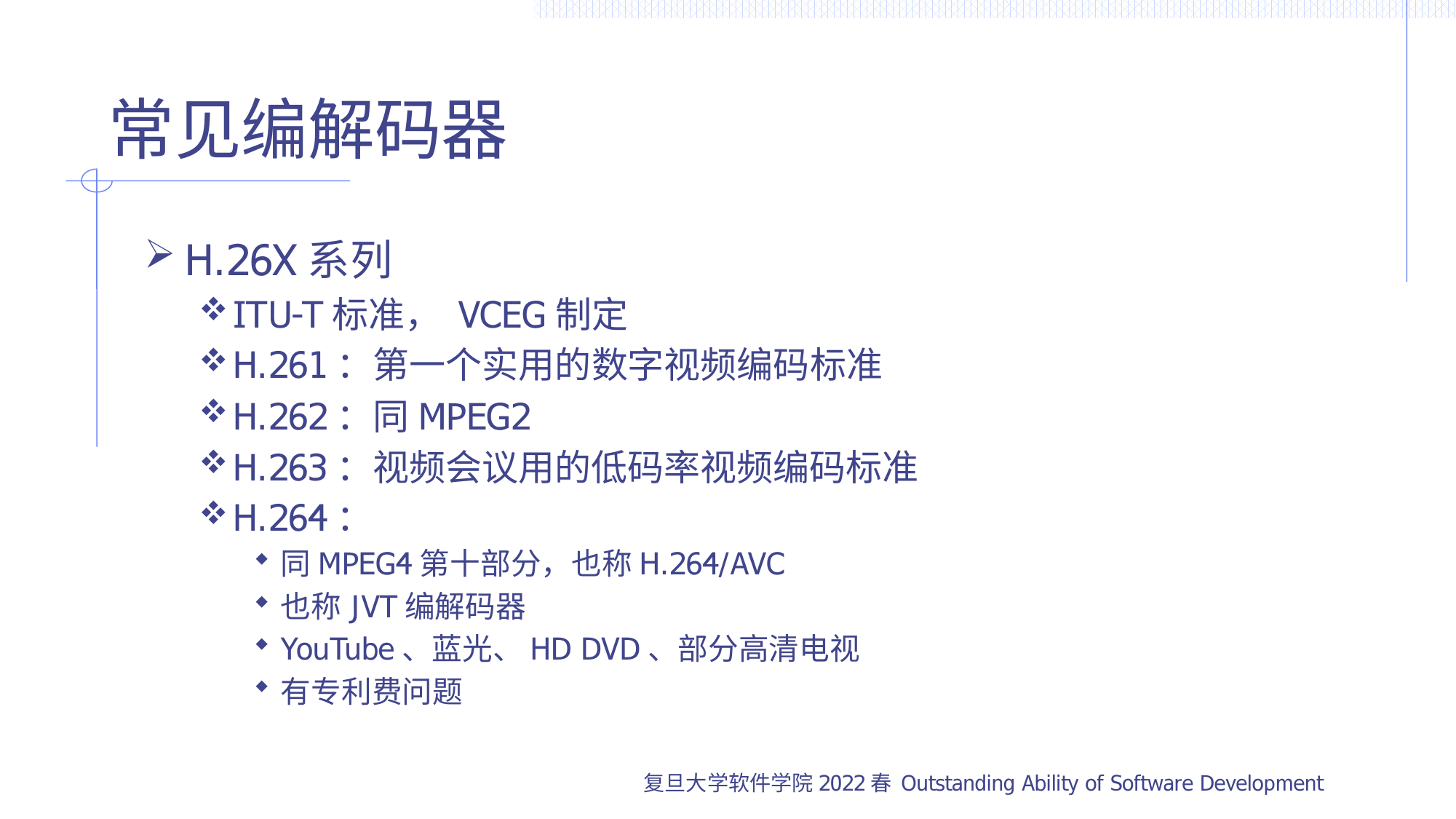

# 常见编解码器
H.26X系列
ITU-T标准， VCEG制定
H.261：第一个实用的数字视频编码标准
H.262：同MPEG2
H.263：视频会议用的低码率视频编码标准
H.264：
同MPEG4第十部分，也称H.264/AVC
也称JVT编解码器
YouTube、蓝光、HD DVD、部分高清电视
有专利费问题